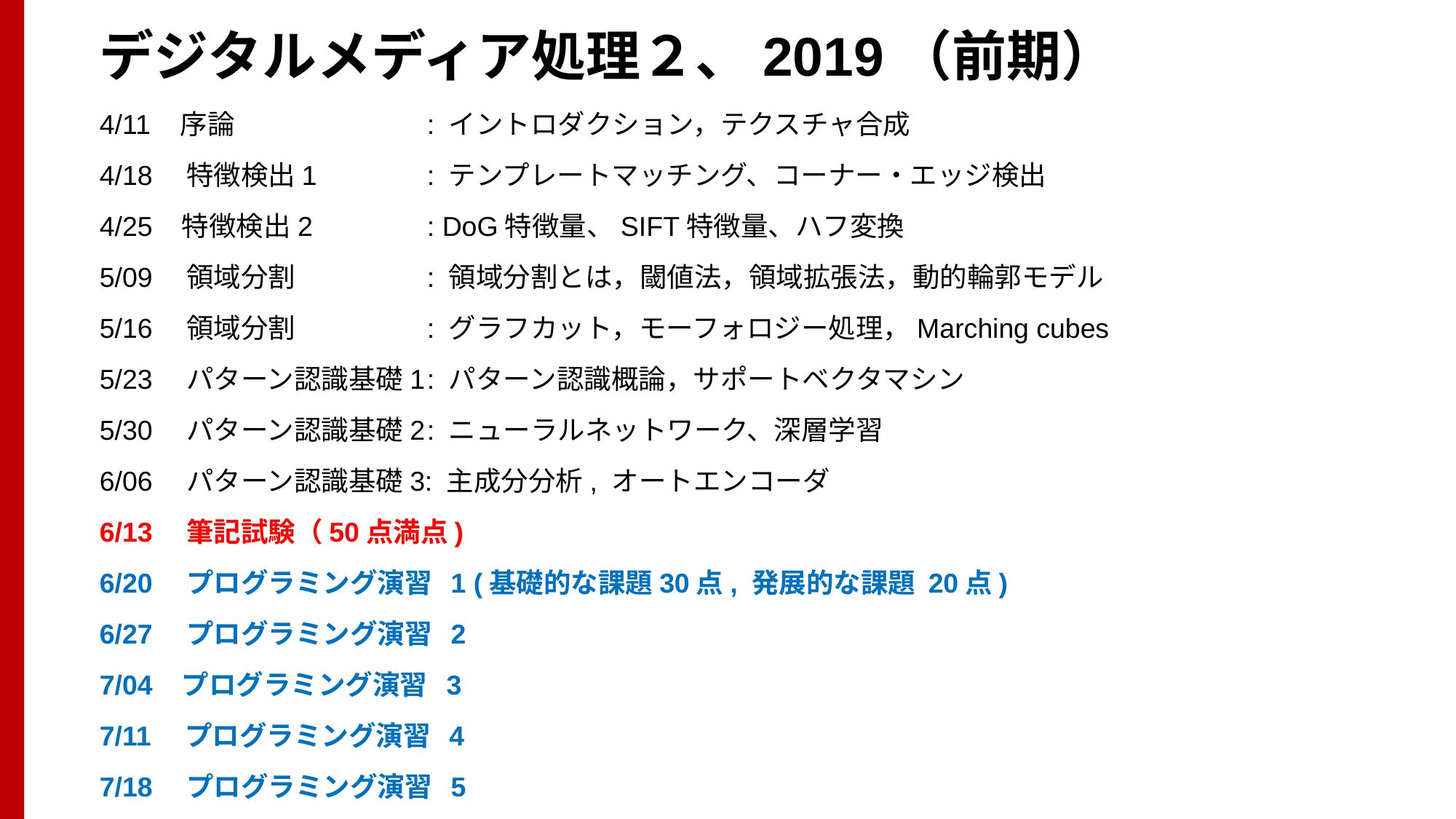

# デジタルメディア処理２、2019（前期）
4/11   序論		: イントロダクション，テクスチャ合成
4/18　特徴検出1 	: テンプレートマッチング、コーナー・エッジ検出
4/25   特徴検出2 	: DoG特徴量、SIFT特徴量、ハフ変換
5/09　領域分割		: 領域分割とは，閾値法，領域拡張法，動的輪郭モデル
5/16　領域分割		: グラフカット，モーフォロジー処理，Marching cubes
5/23　パターン認識基礎1	: パターン認識概論，サポートベクタマシン
5/30　パターン認識基礎2	: ニューラルネットワーク、深層学習
6/06　パターン認識基礎3: 主成分分析, オートエンコーダ
6/13　筆記試験（50点満点)
6/20　プログラミング演習  1 (基礎的な課題30点, 発展的な課題 20点)
6/27　プログラミング演習  2
7/04   プログラミング演習  3
7/11　プログラミング演習  4
7/18　プログラミング演習  5